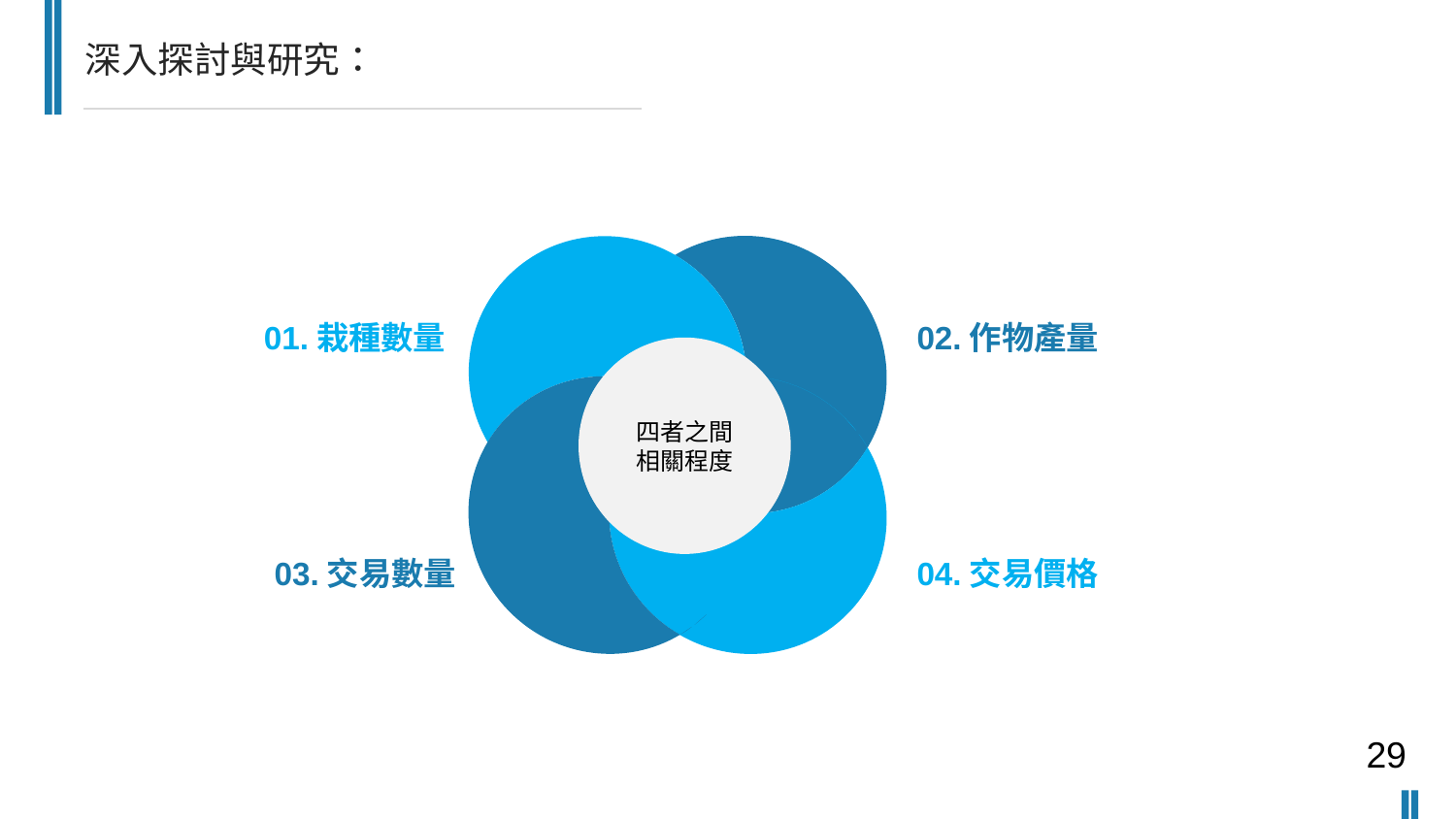

深入探討與研究：

01.栽種數量
02.作物產量
四者之間
相關程度
03.交易數量
04.交易價格
29